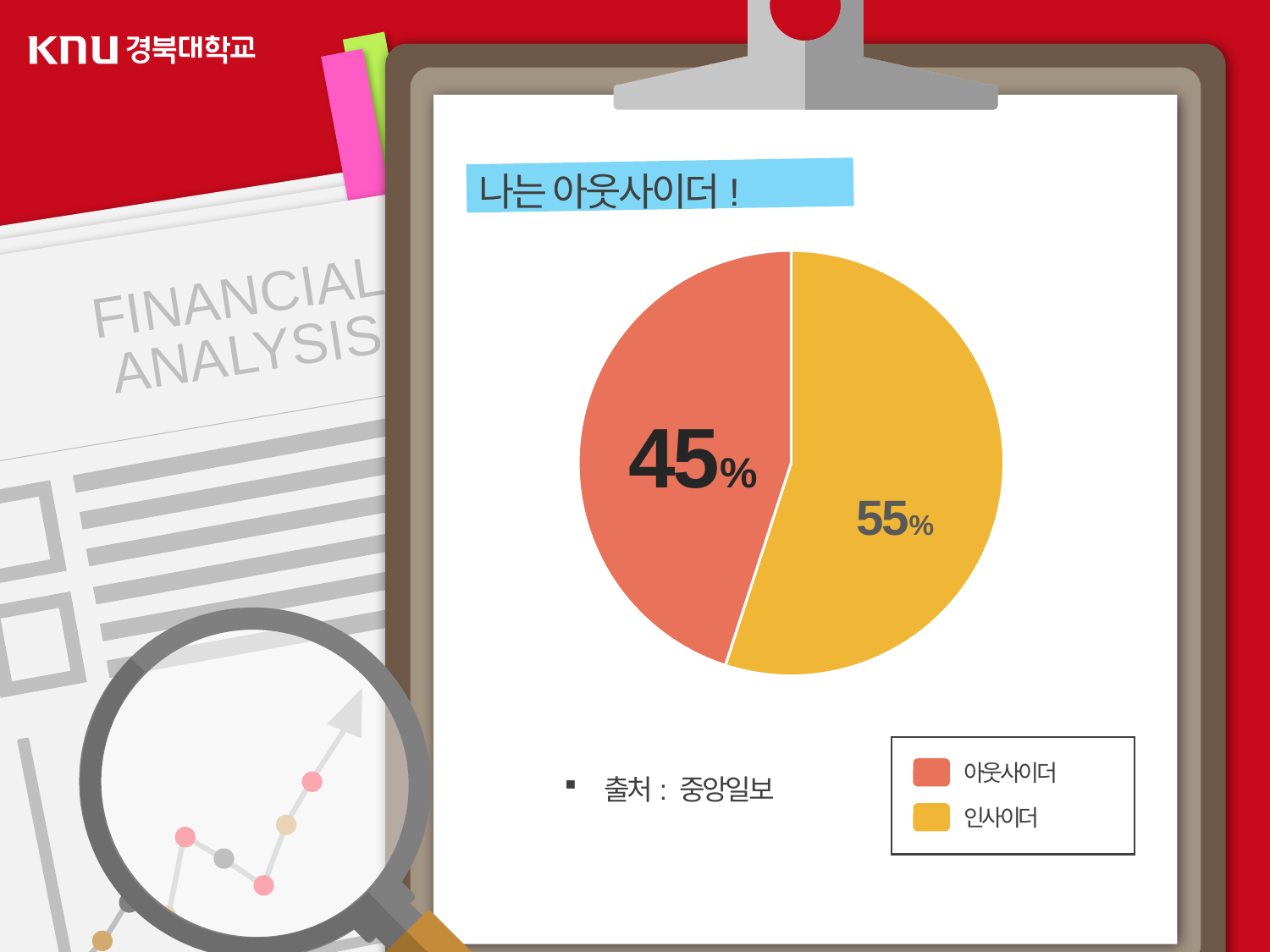

나는 아웃사이더!

### Chart

| Category | 비율 |
|---|---|
| 인사이더 | 55.0 |
| 아웃사이더 | 45.0 |
FINANCIAL
ANALYSIS
45%

55%

아웃사이더

인사이더

출처: 중앙일보